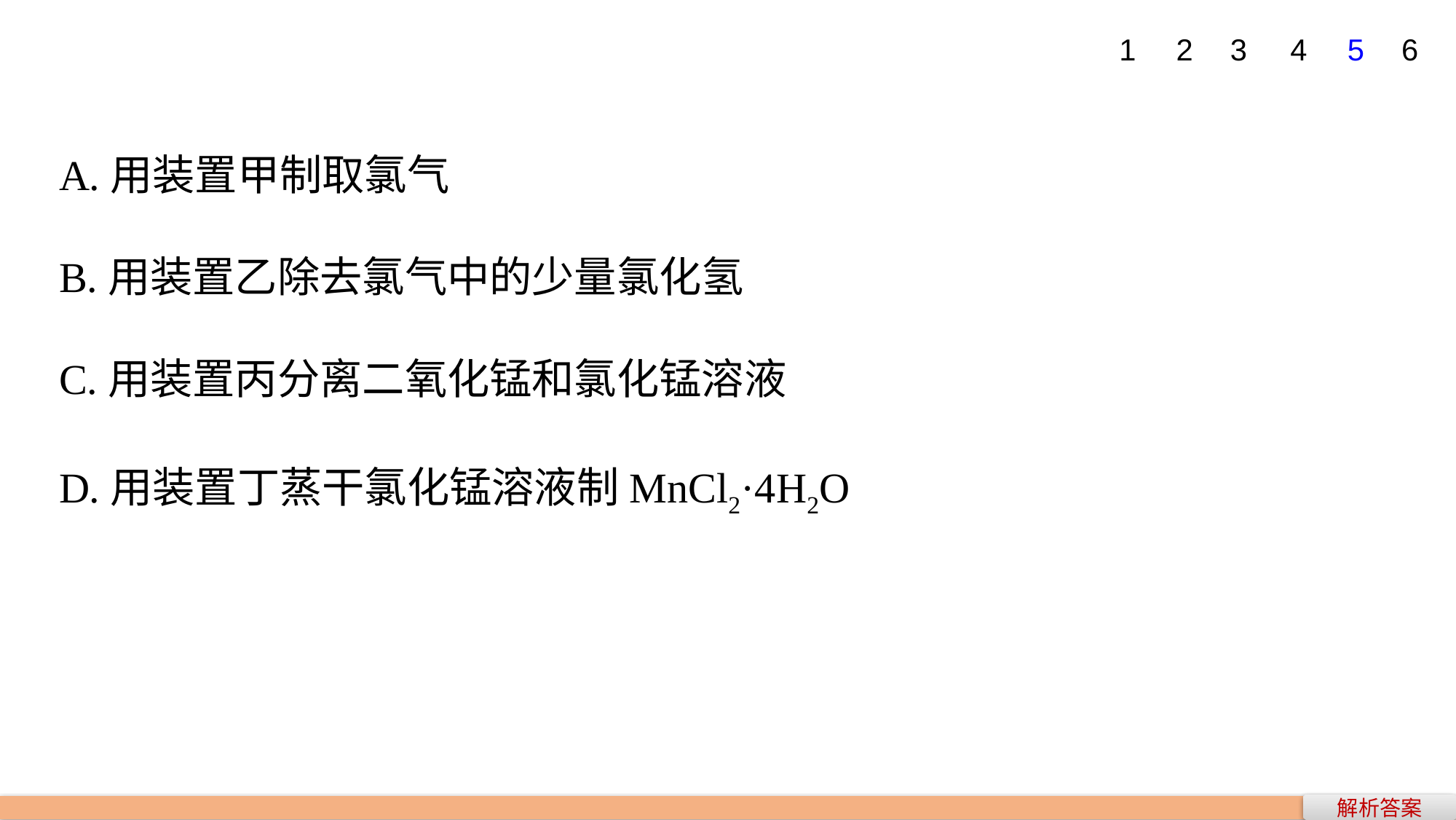

1
2
3
4
5
6
A.用装置甲制取氯气
B.用装置乙除去氯气中的少量氯化氢
C.用装置丙分离二氧化锰和氯化锰溶液
D.用装置丁蒸干氯化锰溶液制MnCl2·4H2O
解析答案